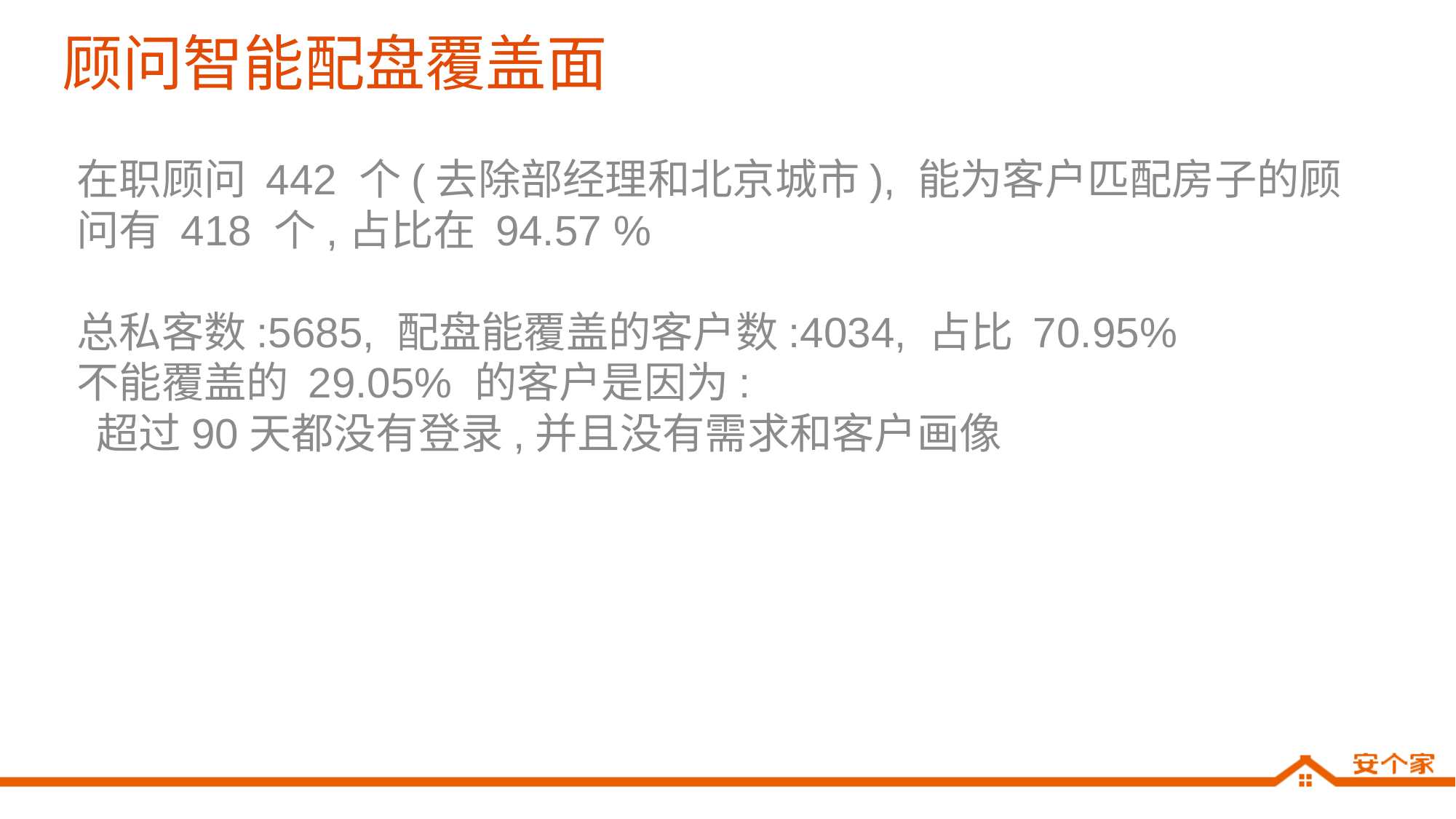

# 顾问智能配盘覆盖面
在职顾问 442 个(去除部经理和北京城市), 能为客户匹配房子的顾问有 418 个,占比在 94.57 %

总私客数:5685, 配盘能覆盖的客户数:4034, 占比 70.95%
不能覆盖的 29.05% 的客户是因为:
 超过90天都没有登录,并且没有需求和客户画像